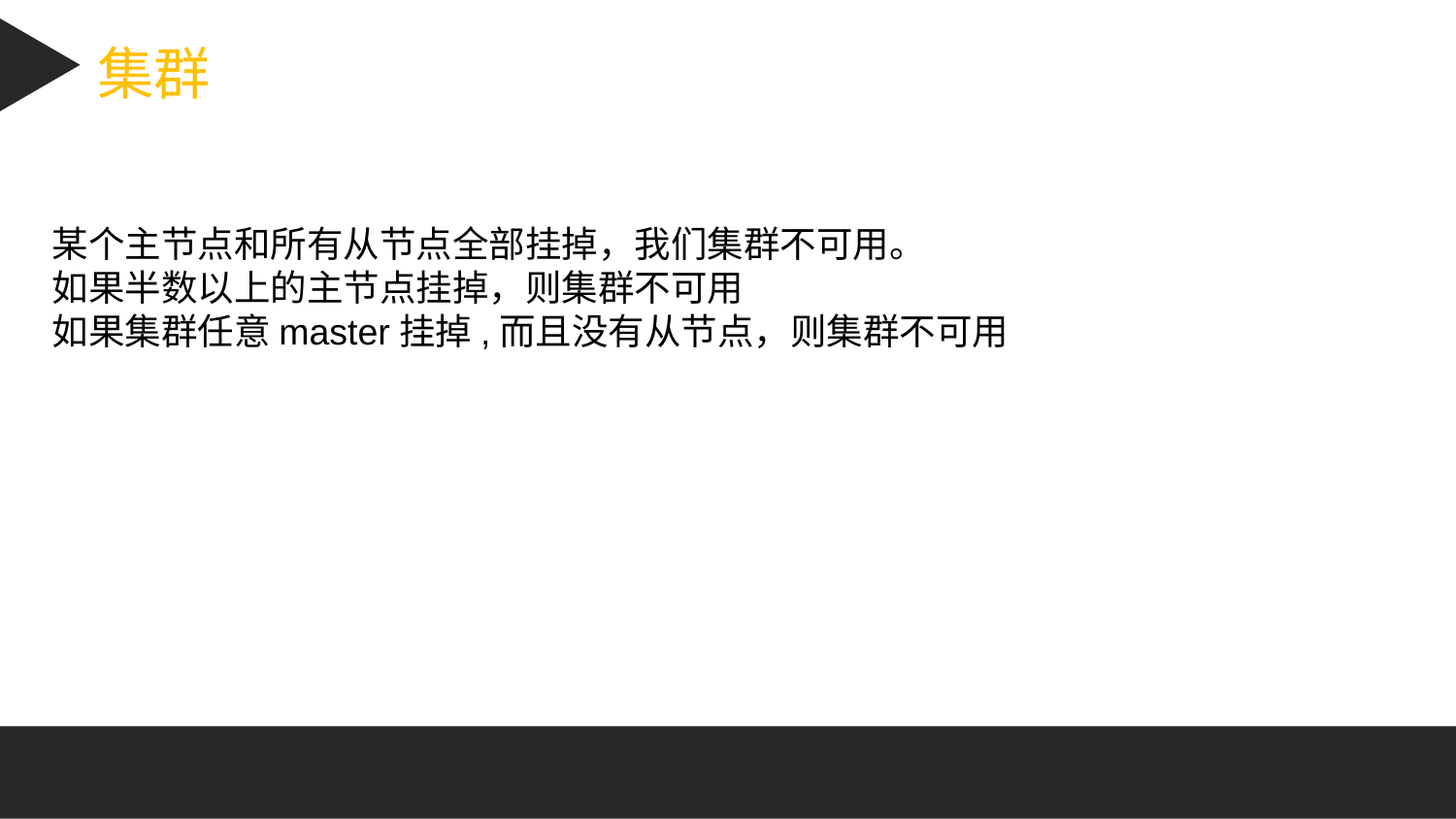

集群
某个主节点和所有从节点全部挂掉，我们集群不可用。
如果半数以上的主节点挂掉，则集群不可用
如果集群任意master挂掉,而且没有从节点，则集群不可用